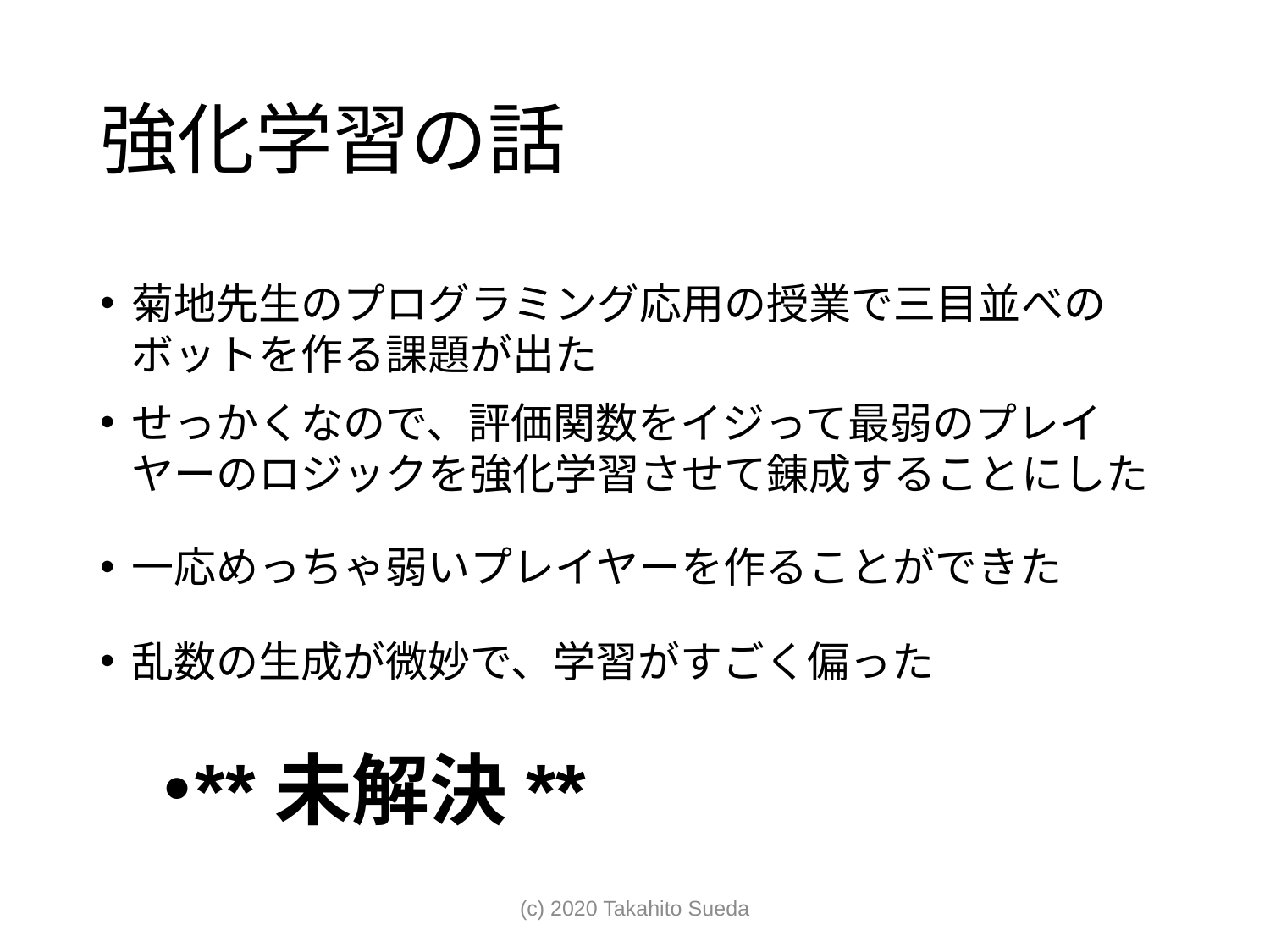

# 強化学習の話
菊地先生のプログラミング応用の授業で三目並べの
ボットを作る課題が出た
せっかくなので、評価関数をイジって最弱のプレイ
ヤーのロジックを強化学習させて錬成することにした
一応めっちゃ弱いプレイヤーを作ることができた
乱数の生成が微妙で、学習がすごく偏った
**未解決**
(c) 2020 Takahito Sueda